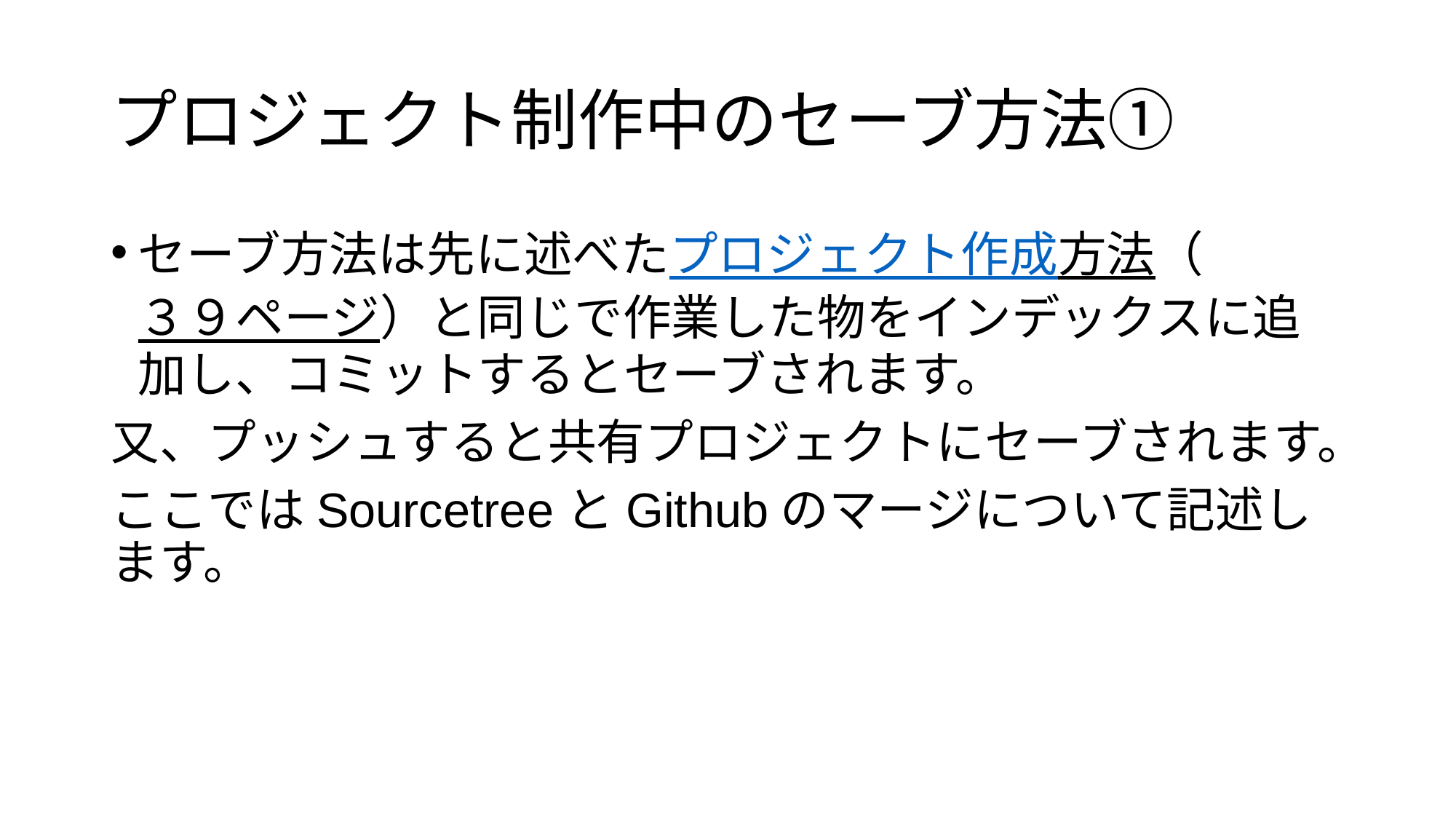

# プロジェクト制作中のセーブ方法①
セーブ方法は先に述べたプロジェクト作成方法（３９ページ）と同じで作業した物をインデックスに追加し、コミットするとセーブされます。
又、プッシュすると共有プロジェクトにセーブされます。
ここではSourcetreeとGithubのマージについて記述します。